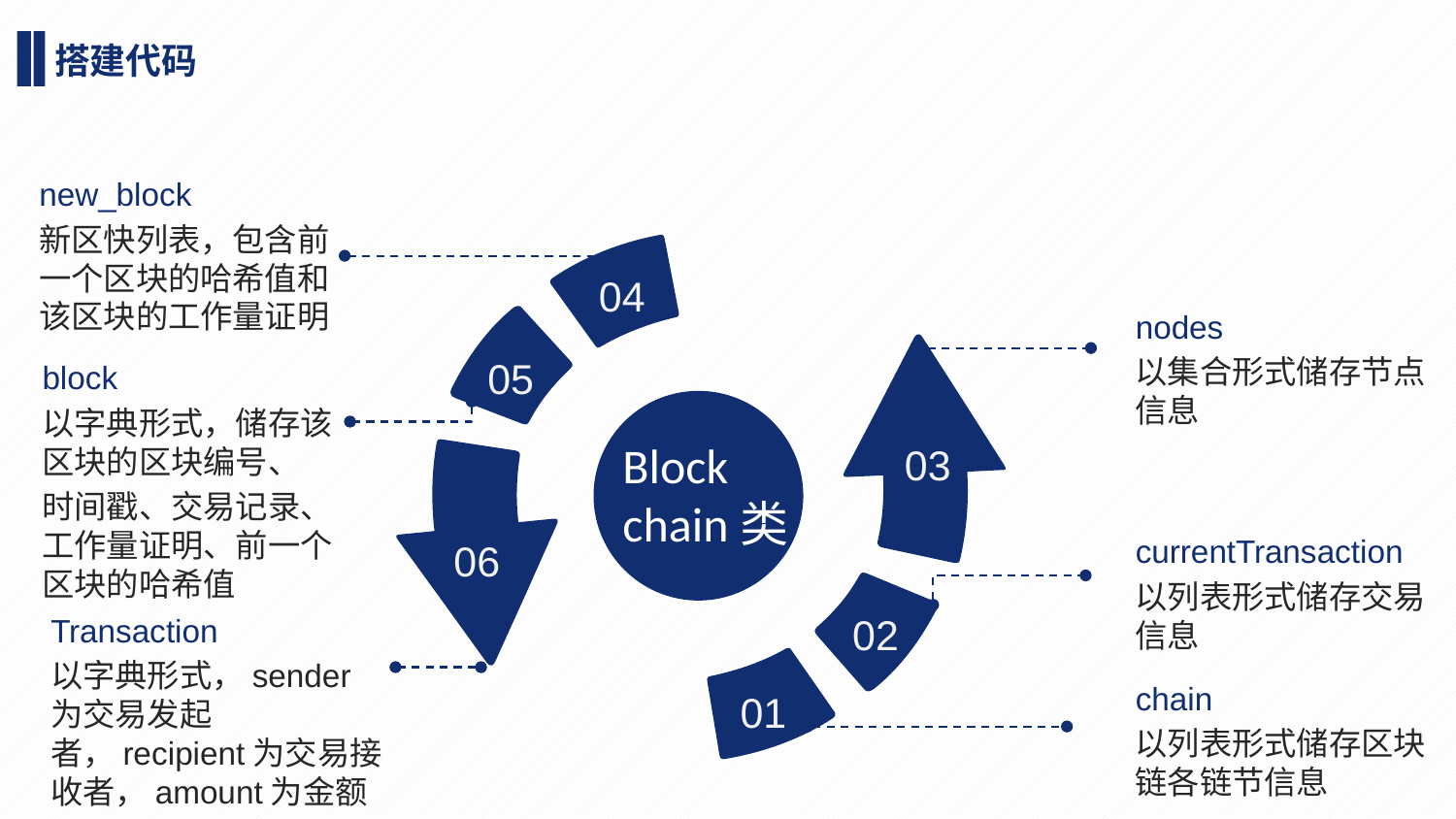

搭建代码
new_block
新区快列表，包含前一个区块的哈希值和该区块的工作量证明

04

nodes
以集合形式储存节点信息

05

03

block
以字典形式，储存该区块的区块编号、
时间戳、交易记录、工作量证明、前一个区块的哈希值

Block
chain类

06
currentTransaction
以列表形式储存交易信息

02

Transaction
以字典形式，sender为交易发起者，recipient为交易接收者，amount为金额

01

chain
以列表形式储存区块链各链节信息